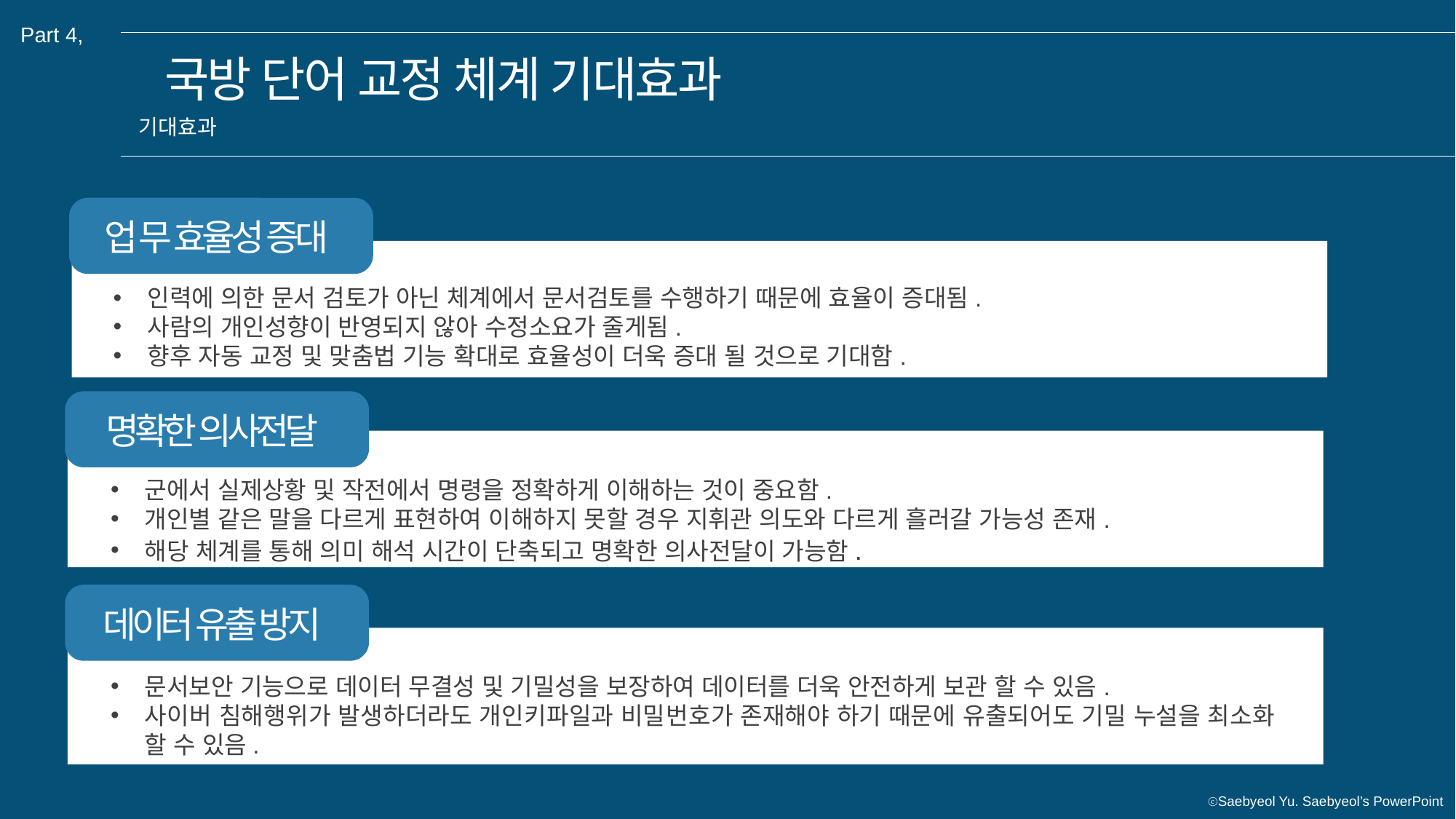

Part 4,
국방 단어 교정 체계 기대효과
기대효과

업 무 효율성 증대

인력에 의한 문서 검토가 아닌 체계에서 문서검토를 수행하기 때문에 효율이 증대됨.
사람의 개인성향이 반영되지 않아 수정소요가 줄게됨.
향후 자동 교정 및 맞춤법 기능 확대로 효율성이 더욱 증대 될 것으로 기대함.

명확한 의사전달

군에서 실제상황 및 작전에서 명령을 정확하게 이해하는 것이 중요함.
개인별 같은 말을 다르게 표현하여 이해하지 못할 경우 지휘관 의도와 다르게 흘러갈 가능성 존재.
해당 체계를 통해 의미 해석 시간이 단축되고 명확한 의사전달이 가능함.

데이터 유출 방지

문서보안 기능으로 데이터 무결성 및 기밀성을 보장하여 데이터를 더욱 안전하게 보관 할 수 있음.
사이버 침해행위가 발생하더라도 개인키파일과 비밀번호가 존재해야 하기 때문에 유출되어도 기밀 누설을 최소화 할 수 있음.